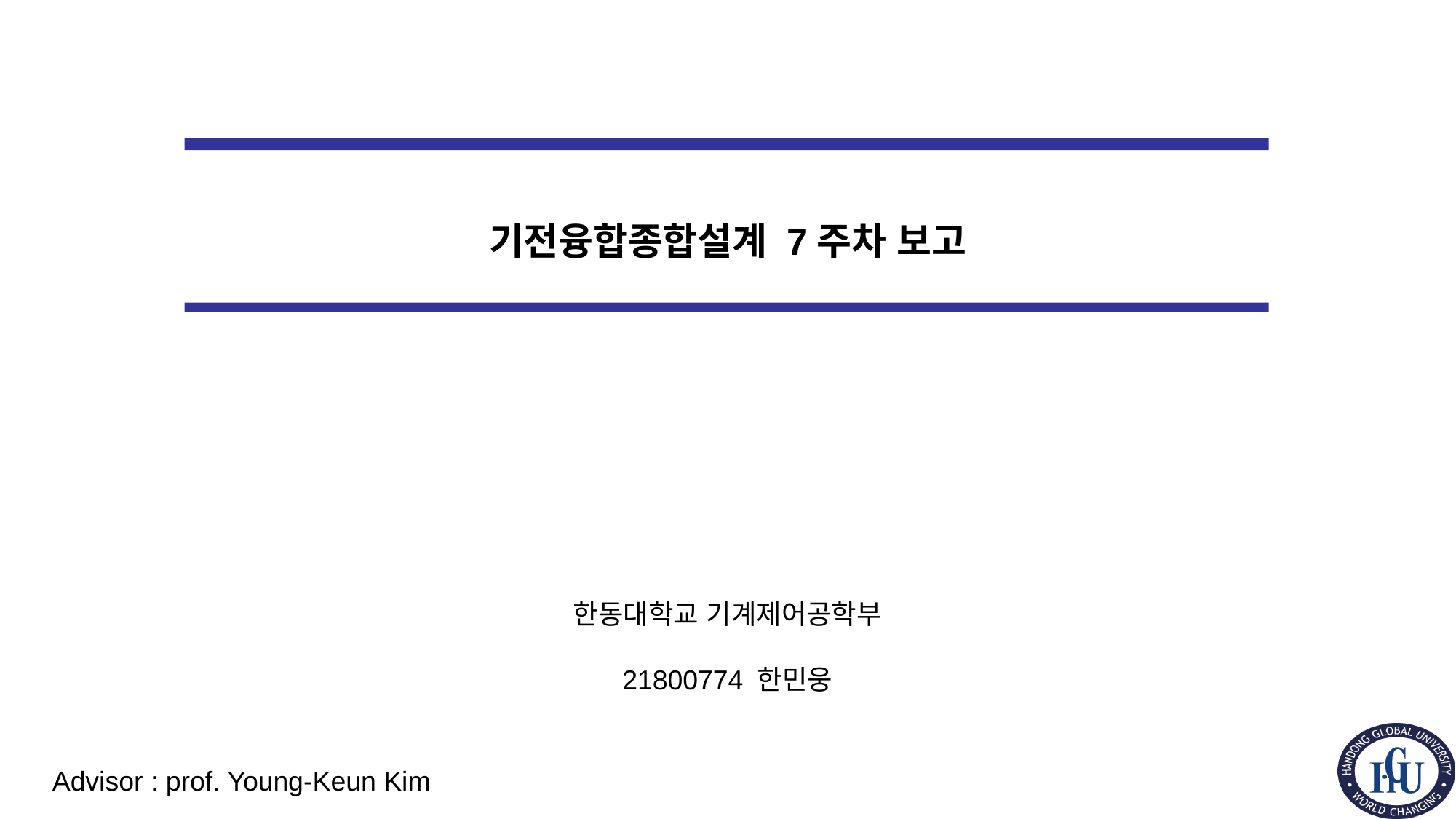

기전융합종합설계 7주차 보고
한동대학교 기계제어공학부
21800774 한민웅
Advisor : prof. Young-Keun Kim